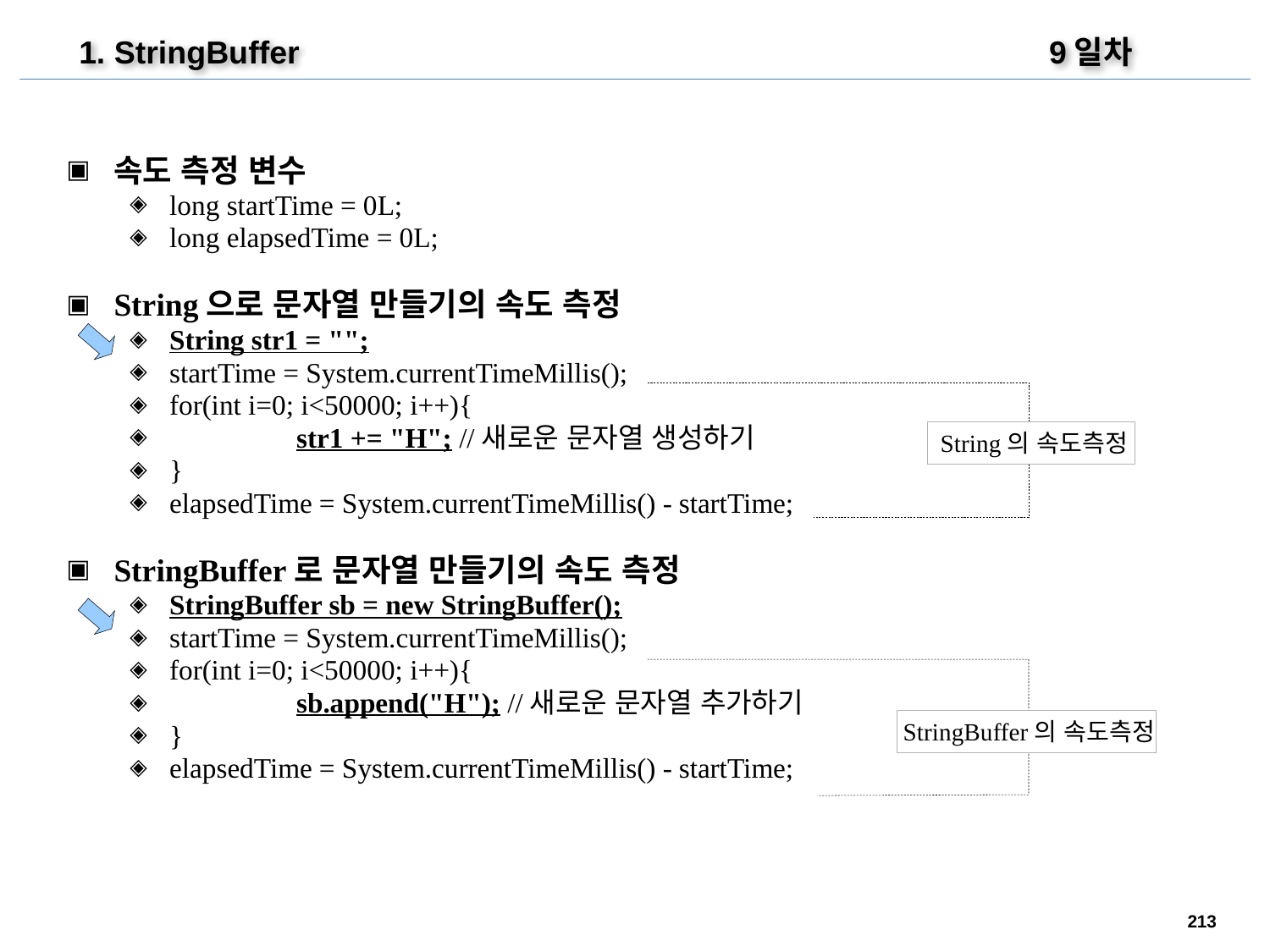

1. StringBuffer
9일차
속도 측정 변수
long startTime = 0L;
long elapsedTime = 0L;

String으로 문자열 만들기의 속도 측정
String str1 = "";
startTime = System.currentTimeMillis();
for(int i=0; i<50000; i++){
	str1 += "H"; //새로운 문자열 생성하기
}
elapsedTime = System.currentTimeMillis() - startTime;

StringBuffer로 문자열 만들기의 속도 측정
StringBuffer sb = new StringBuffer();
startTime = System.currentTimeMillis();
for(int i=0; i<50000; i++){
	sb.append("H"); //새로운 문자열 추가하기
}
elapsedTime = System.currentTimeMillis() - startTime;

String의 속도측정

StringBuffer의 속도측정